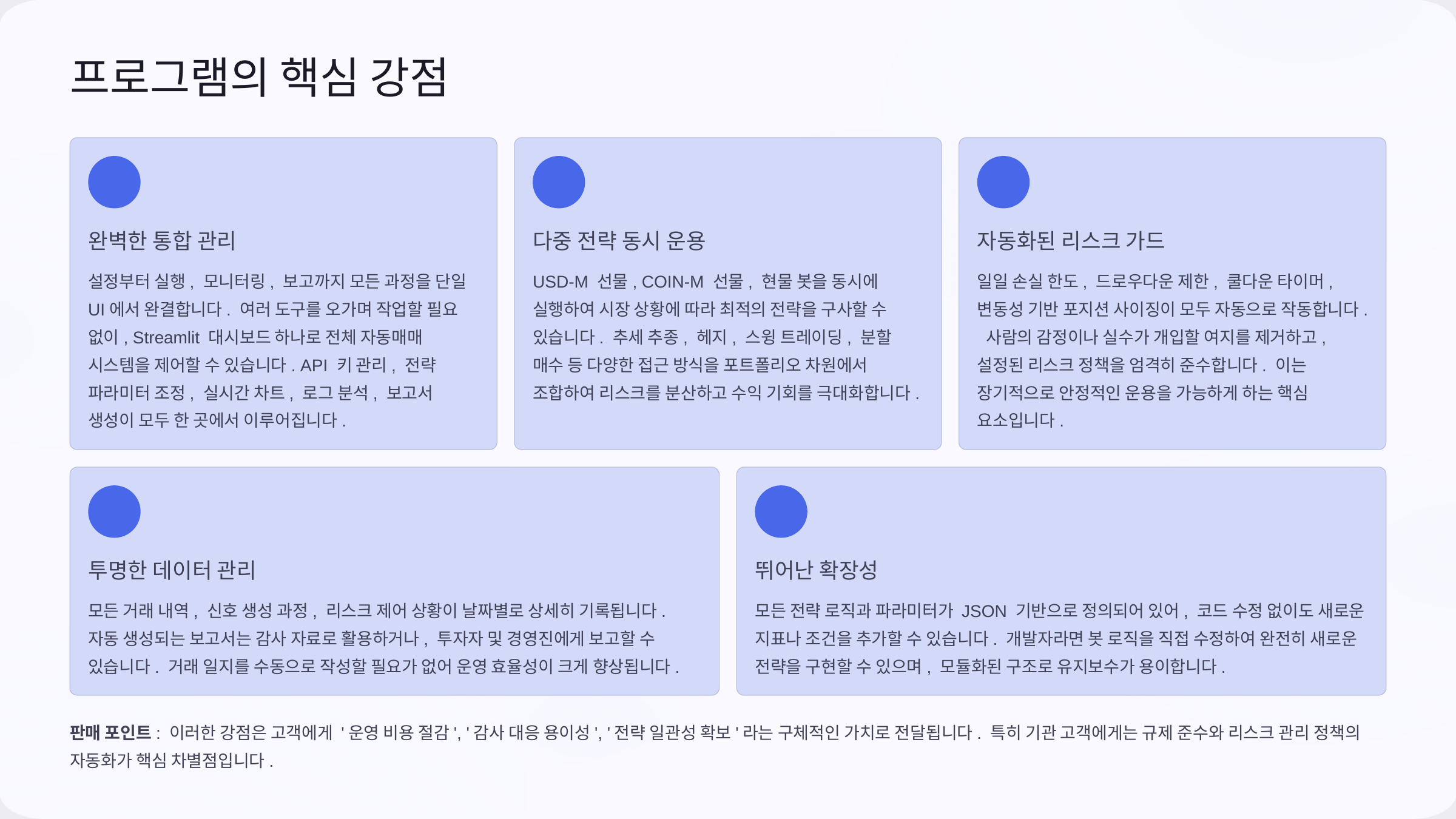

프로그램의 핵심 강점

완벽한 통합 관리
다중 전략 동시 운용
자동화된 리스크 가드
설정부터 실행, 모니터링, 보고까지 모든 과정을 단일 UI에서 완결합니다. 여러 도구를 오가며 작업할 필요 없이, Streamlit 대시보드 하나로 전체 자동매매 시스템을 제어할 수 있습니다. API 키 관리, 전략 파라미터 조정, 실시간 차트, 로그 분석, 보고서 생성이 모두 한 곳에서 이루어집니다.
USD-M 선물, COIN-M 선물, 현물 봇을 동시에 실행하여 시장 상황에 따라 최적의 전략을 구사할 수 있습니다. 추세 추종, 헤지, 스윙 트레이딩, 분할 매수 등 다양한 접근 방식을 포트폴리오 차원에서 조합하여 리스크를 분산하고 수익 기회를 극대화합니다.
일일 손실 한도, 드로우다운 제한, 쿨다운 타이머, 변동성 기반 포지션 사이징이 모두 자동으로 작동합니다. 사람의 감정이나 실수가 개입할 여지를 제거하고, 설정된 리스크 정책을 엄격히 준수합니다. 이는 장기적으로 안정적인 운용을 가능하게 하는 핵심 요소입니다.

투명한 데이터 관리
뛰어난 확장성
모든 거래 내역, 신호 생성 과정, 리스크 제어 상황이 날짜별로 상세히 기록됩니다. 자동 생성되는 보고서는 감사 자료로 활용하거나, 투자자 및 경영진에게 보고할 수 있습니다. 거래 일지를 수동으로 작성할 필요가 없어 운영 효율성이 크게 향상됩니다.
모든 전략 로직과 파라미터가 JSON 기반으로 정의되어 있어, 코드 수정 없이도 새로운 지표나 조건을 추가할 수 있습니다. 개발자라면 봇 로직을 직접 수정하여 완전히 새로운 전략을 구현할 수 있으며, 모듈화된 구조로 유지보수가 용이합니다.
판매 포인트: 이러한 강점은 고객에게 '운영 비용 절감', '감사 대응 용이성', '전략 일관성 확보'라는 구체적인 가치로 전달됩니다. 특히 기관 고객에게는 규제 준수와 리스크 관리 정책의 자동화가 핵심 차별점입니다.